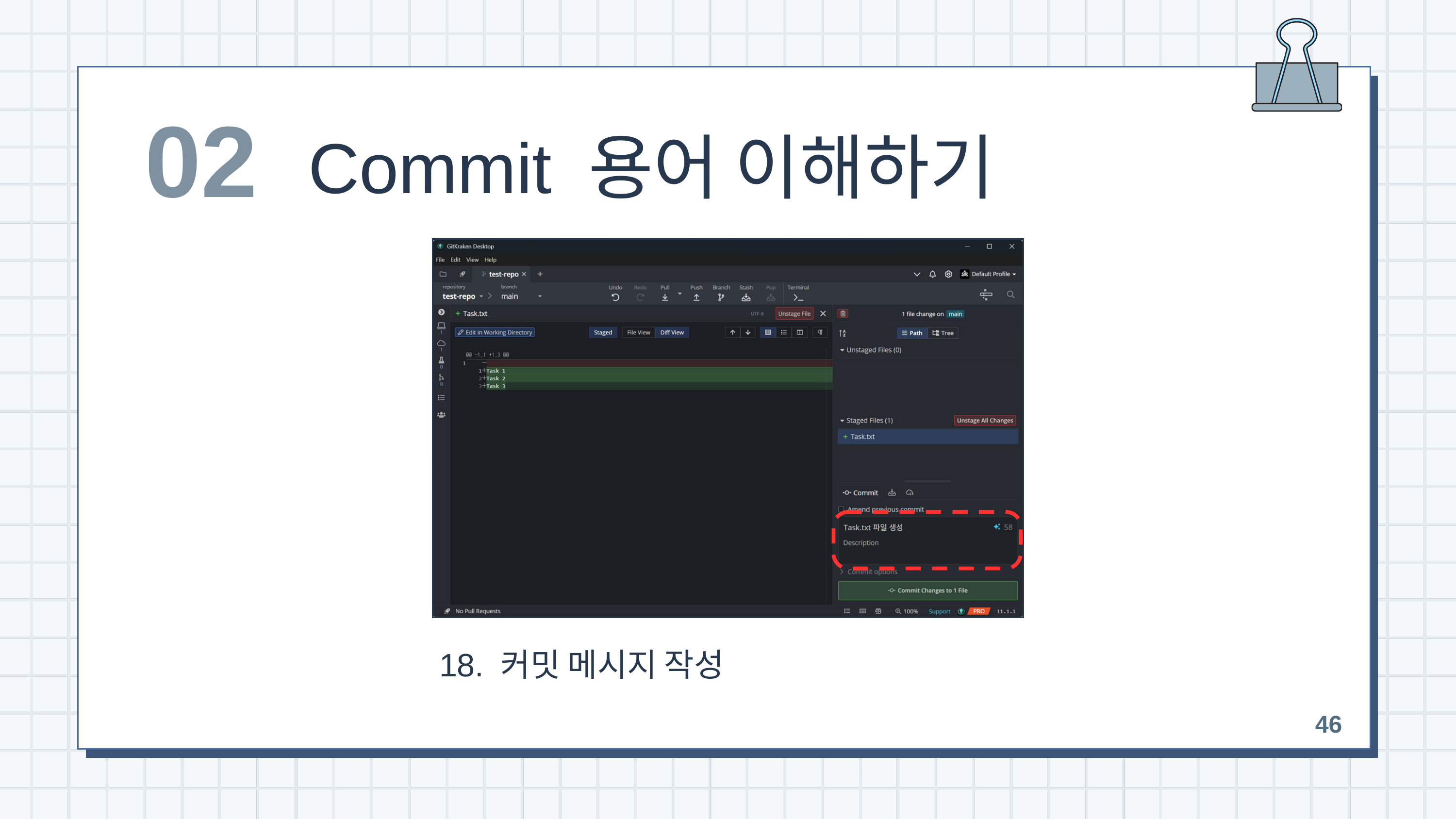

02
Commit 용어 이해하기

   18. 커밋 메시지 작성
46